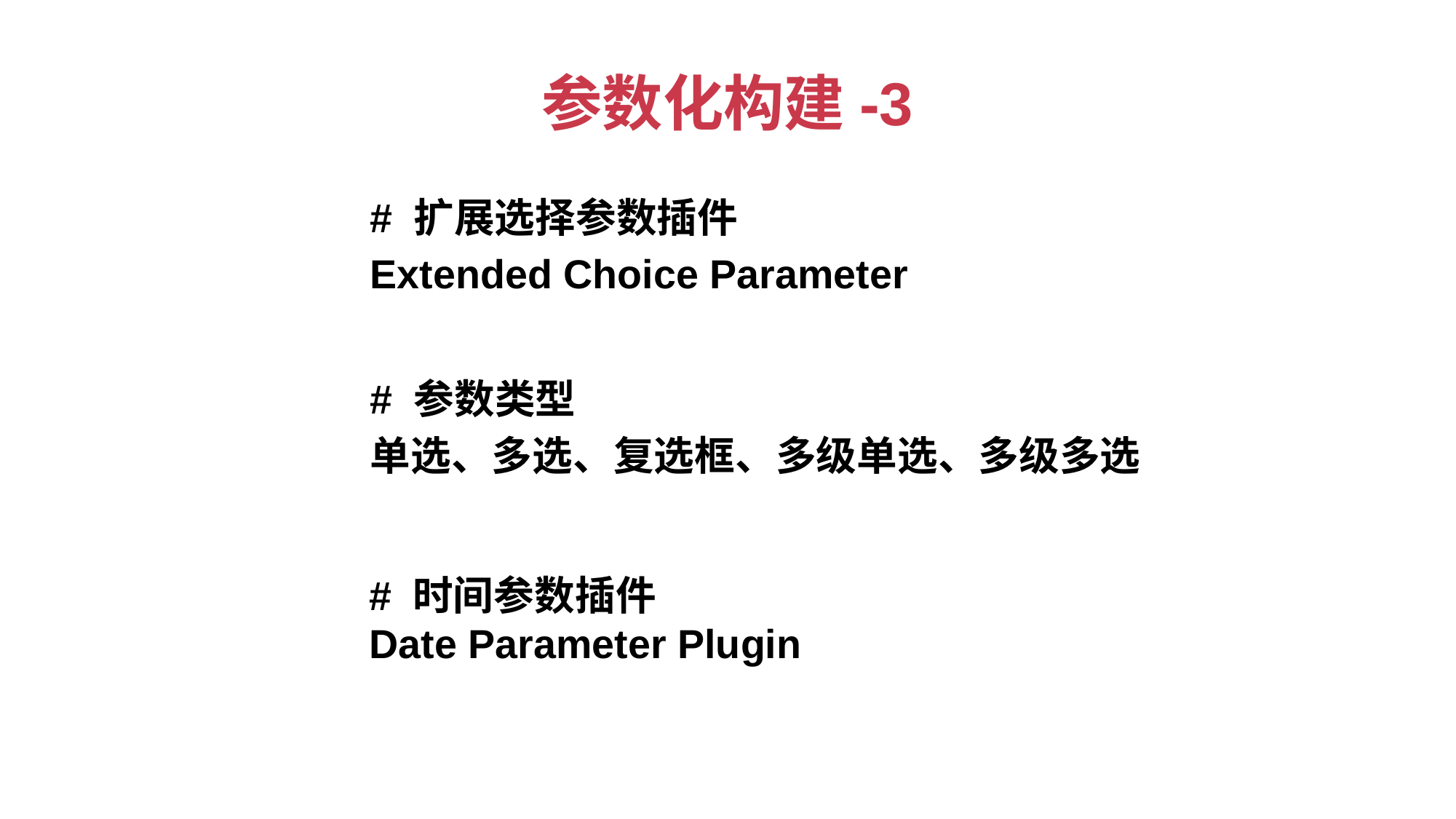

# 参数化构建-3
# 扩展选择参数插件
Extended Choice Parameter

# 参数类型
单选、多选、复选框、多级单选、多级多选

# 时间参数插件
Date Parameter Plugin